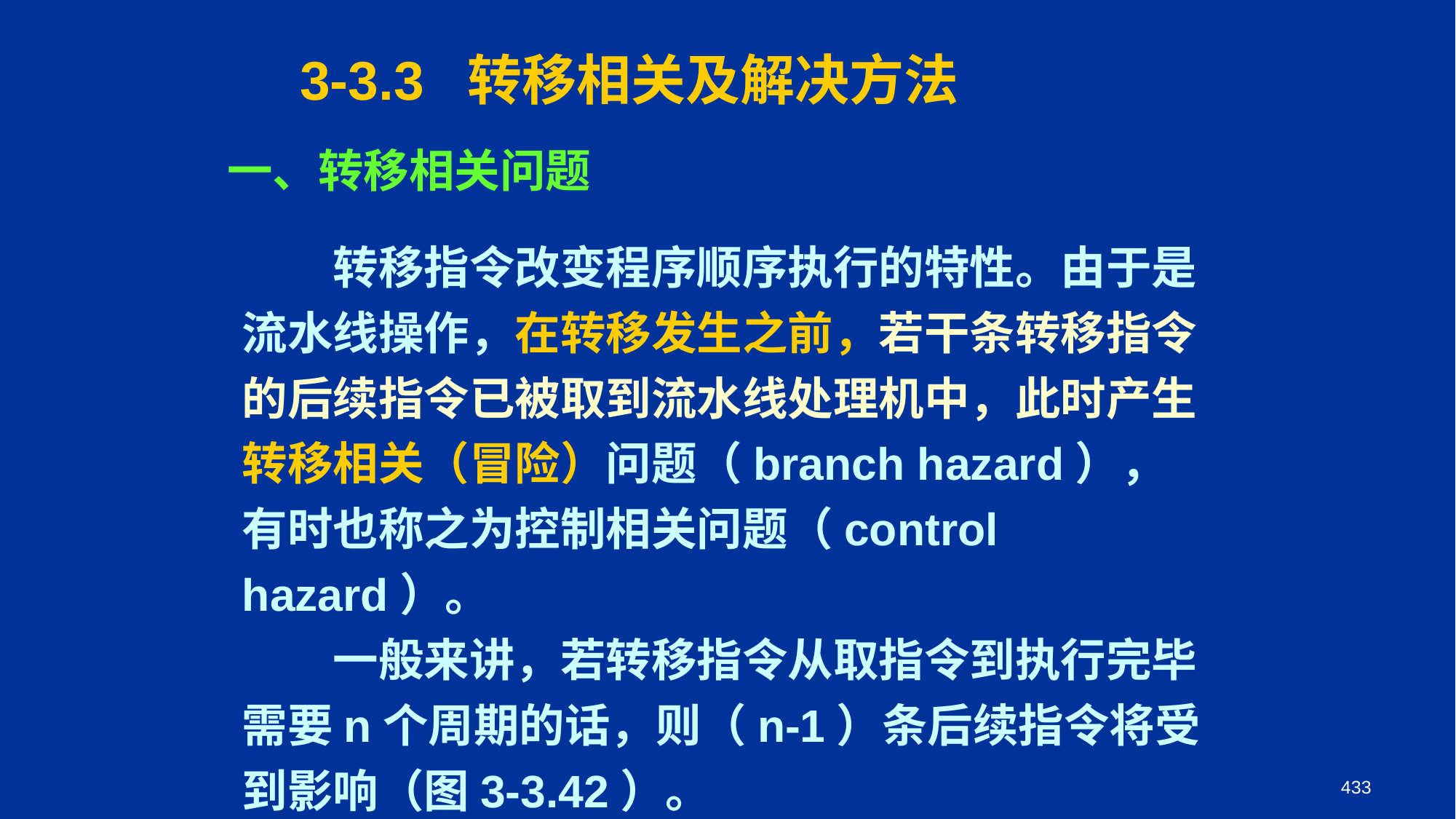

3-3.3  转移相关及解决方法
一、转移相关问题
　　转移指令改变程序顺序执行的特性。由于是流水线操作，在转移发生之前，若干条转移指令的后续指令已被取到流水线处理机中，此时产生转移相关（冒险）问题（branch hazard），有时也称之为控制相关问题（control hazard）。
　　一般来讲，若转移指令从取指令到执行完毕需要n个周期的话，则（n-1）条后续指令将受到影响（图3-3.42）。
433